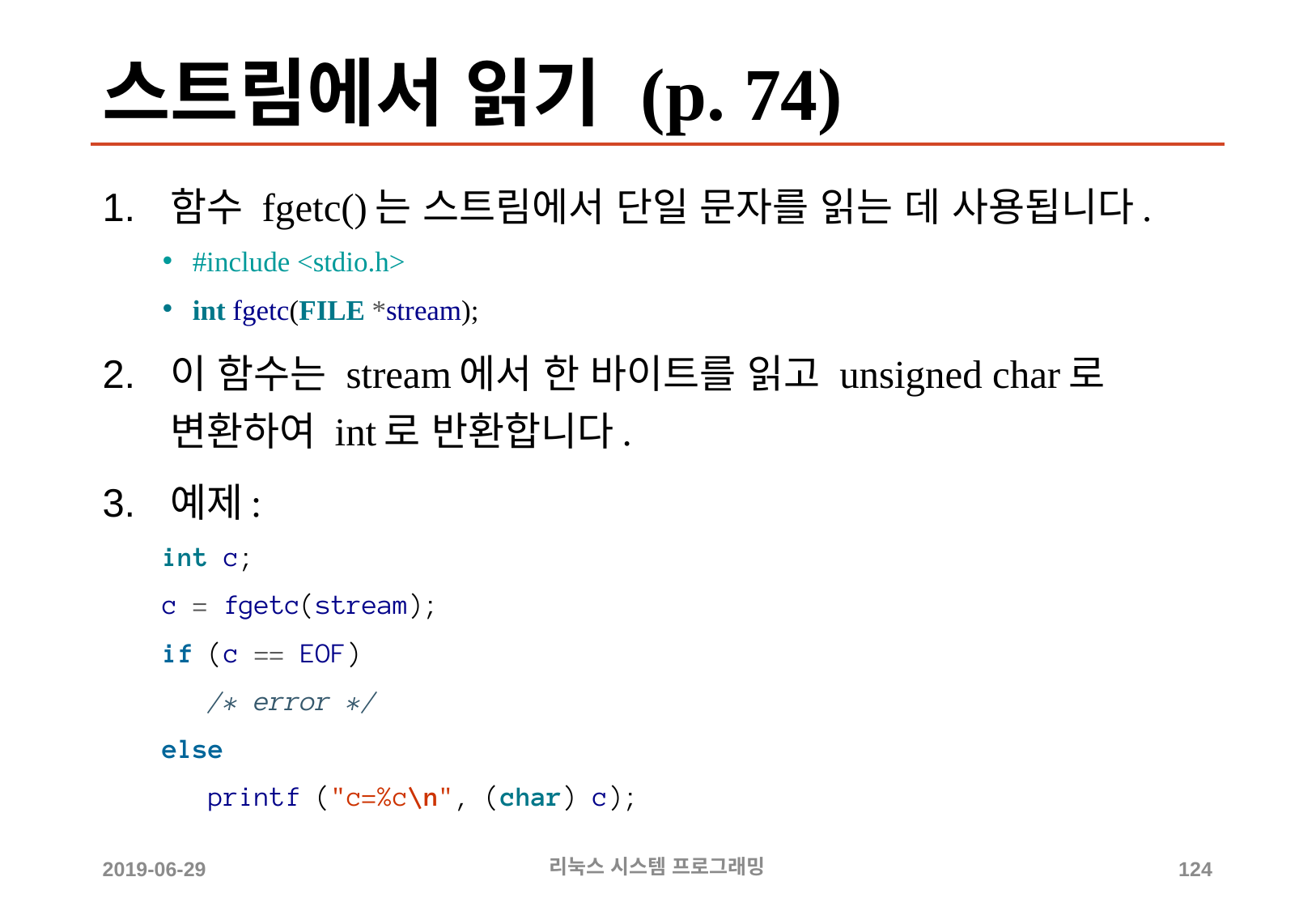

# 스트림에서 읽기 (p. 74)
함수 fgetc()는 스트림에서 단일 문자를 읽는 데 사용됩니다.
#include <stdio.h>
int fgetc(FILE *stream);
이 함수는 stream에서 한 바이트를 읽고 unsigned char로 변환하여 int로 반환합니다.
예제:
int c;
c = fgetc(stream);
if (c == EOF)
   /* error */
else
   printf ("c=%c\n", (char) c);
2019-06-29
리눅스 시스템 프로그래밍
124